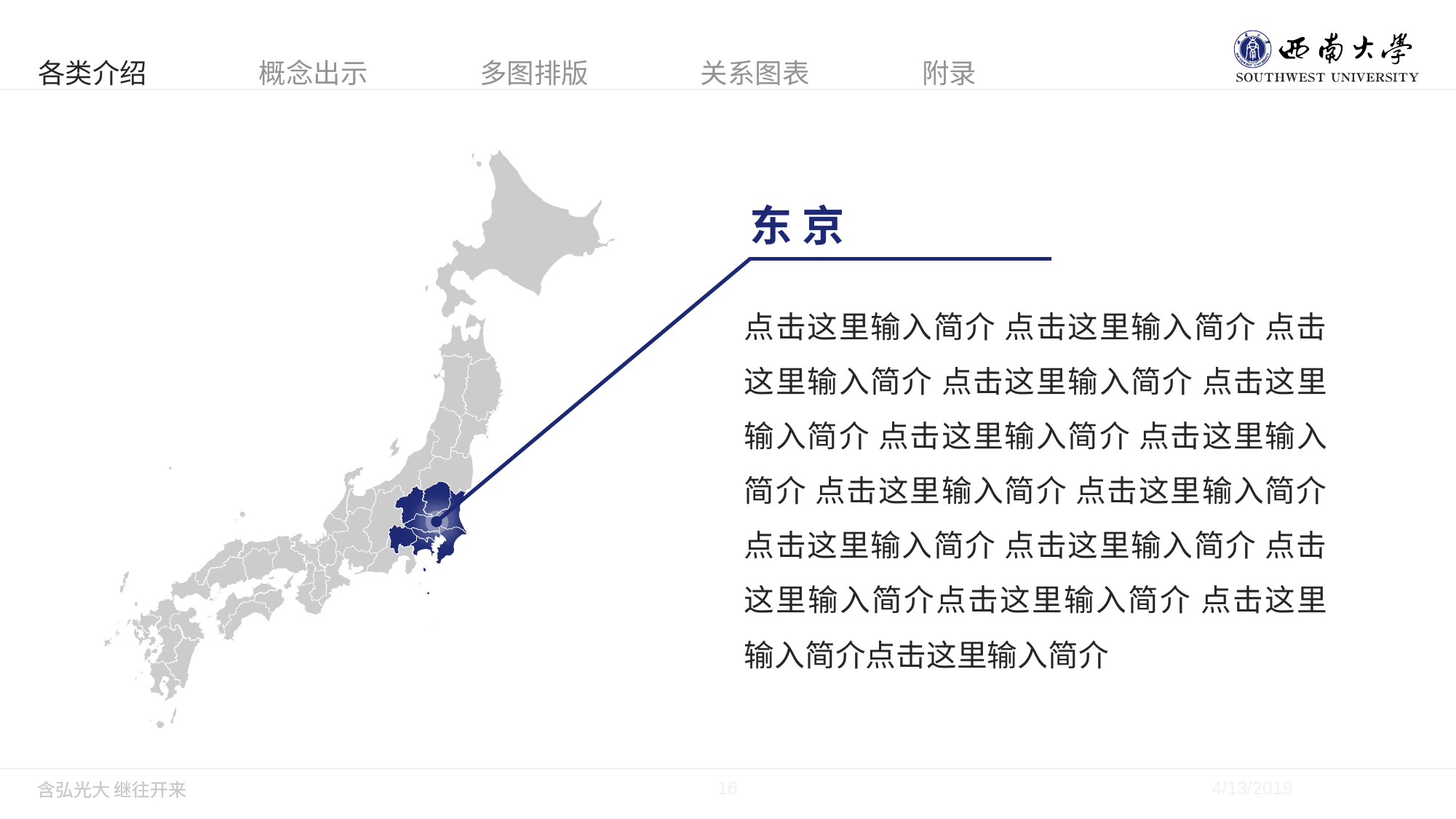

东 京
点击这里输入简介 点击这里输入简介 点击这里输入简介 点击这里输入简介 点击这里输入简介 点击这里输入简介 点击这里输入简介 点击这里输入简介 点击这里输入简介 点击这里输入简介 点击这里输入简介 点击这里输入简介点击这里输入简介 点击这里输入简介点击这里输入简介

16
4/13/2019